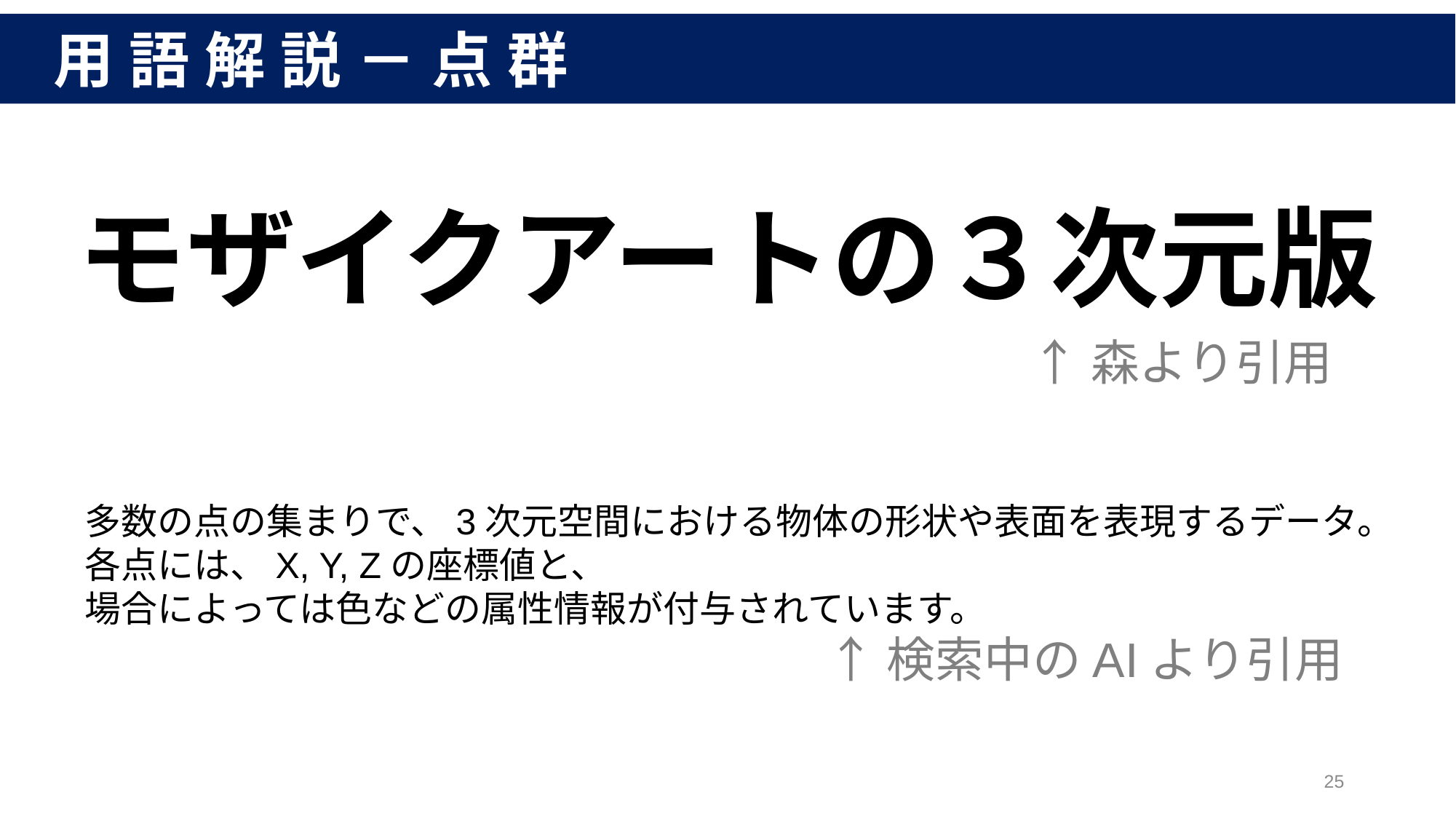

用語解説－点群
モザイクアートの３次元版
↑森より引用
多数の点の集まりで、3次元空間における物体の形状や表面を表現するデータ。
各点には、X, Y, Zの座標値と、
場合によっては色などの属性情報が付与されています。﻿
↑検索中のAIより引用
25